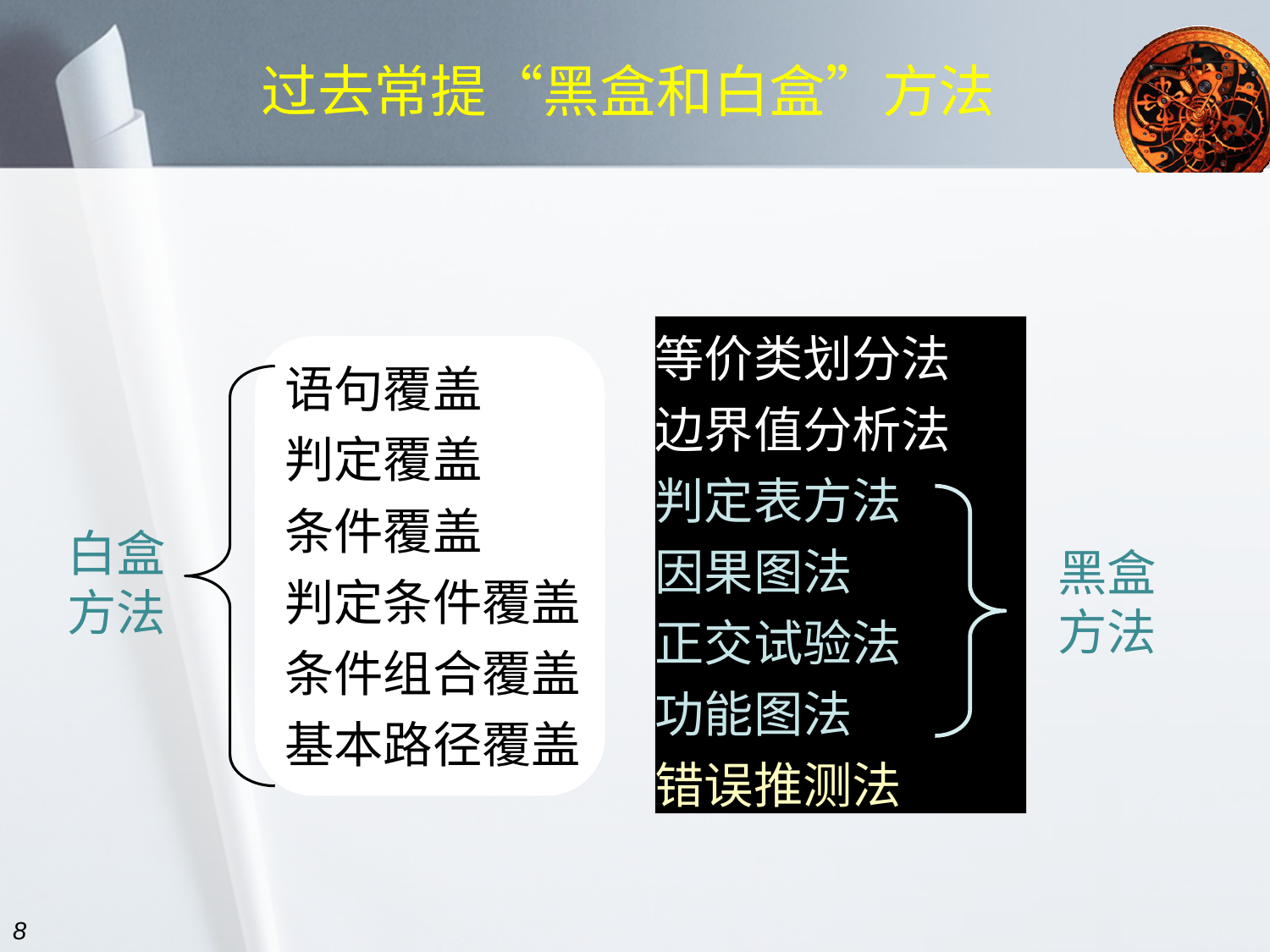

# 过去常提“黑盒和白盒”方法
等价类划分法
边界值分析法
判定表方法
因果图法
正交试验法
功能图法
错误推测法

语句覆盖
判定覆盖
条件覆盖
判定条件覆盖
条件组合覆盖
基本路径覆盖

白盒方法
黑盒方法
8